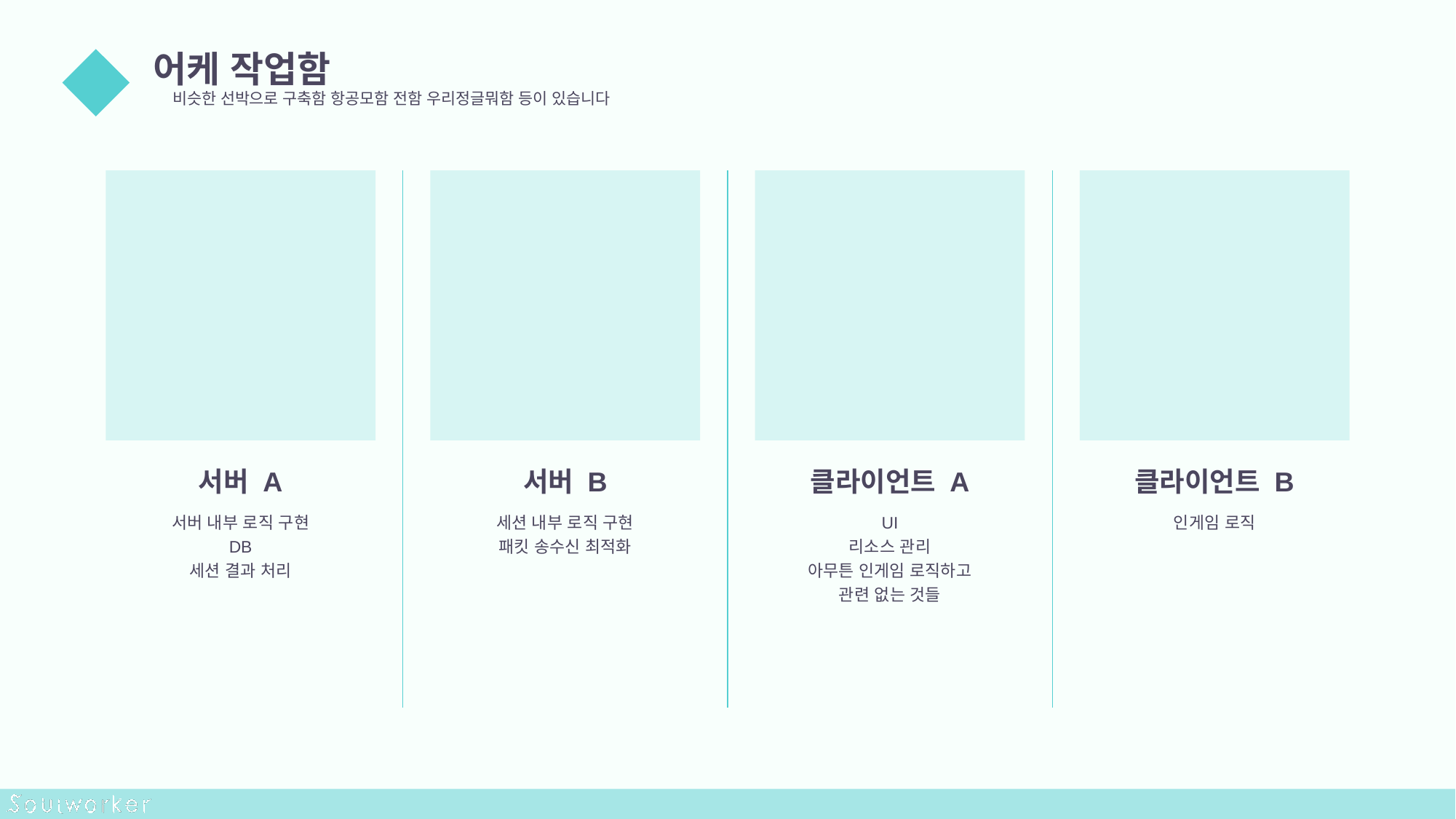

어케 작업함
비슷한 선박으로 구축함 항공모함 전함 우리정글뭐함 등이 있습니다

02

서버 A
서버 내부 로직 구현
DB
세션 결과 처리

서버 B
세션 내부 로직 구현
패킷 송수신 최적화

클라이언트 A
UI
리소스 관리
아무튼 인게임 로직하고
관련 없는 것들

클라이언트 B
인게임 로직